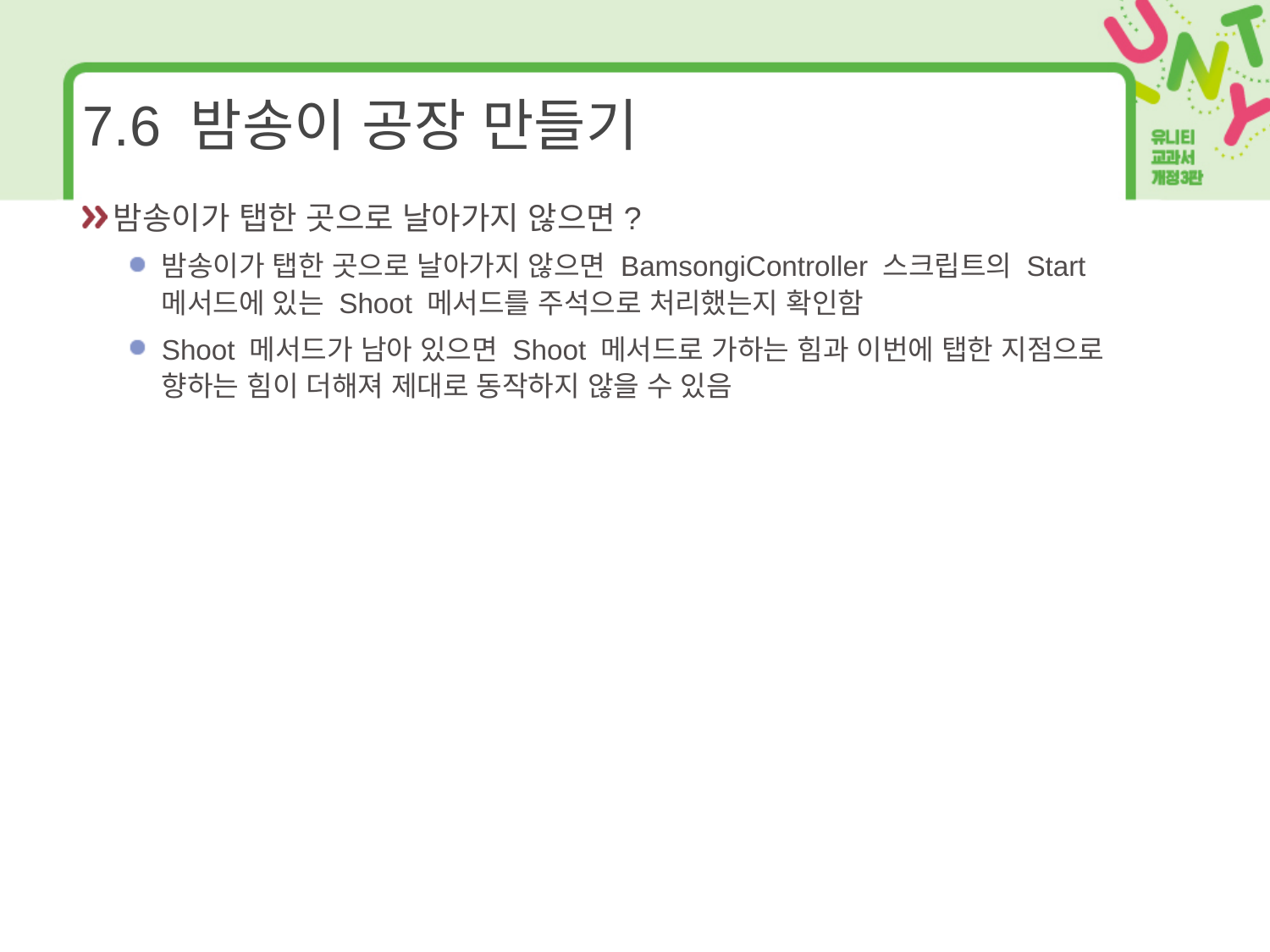

# 7.6 밤송이 공장 만들기
밤송이가 탭한 곳으로 날아가지 않으면?
밤송이가 탭한 곳으로 날아가지 않으면 BamsongiController 스크립트의 Start 메서드에 있는 Shoot 메서드를 주석으로 처리했는지 확인함
Shoot 메서드가 남아 있으면 Shoot 메서드로 가하는 힘과 이번에 탭한 지점으로 향하는 힘이 더해져 제대로 동작하지 않을 수 있음